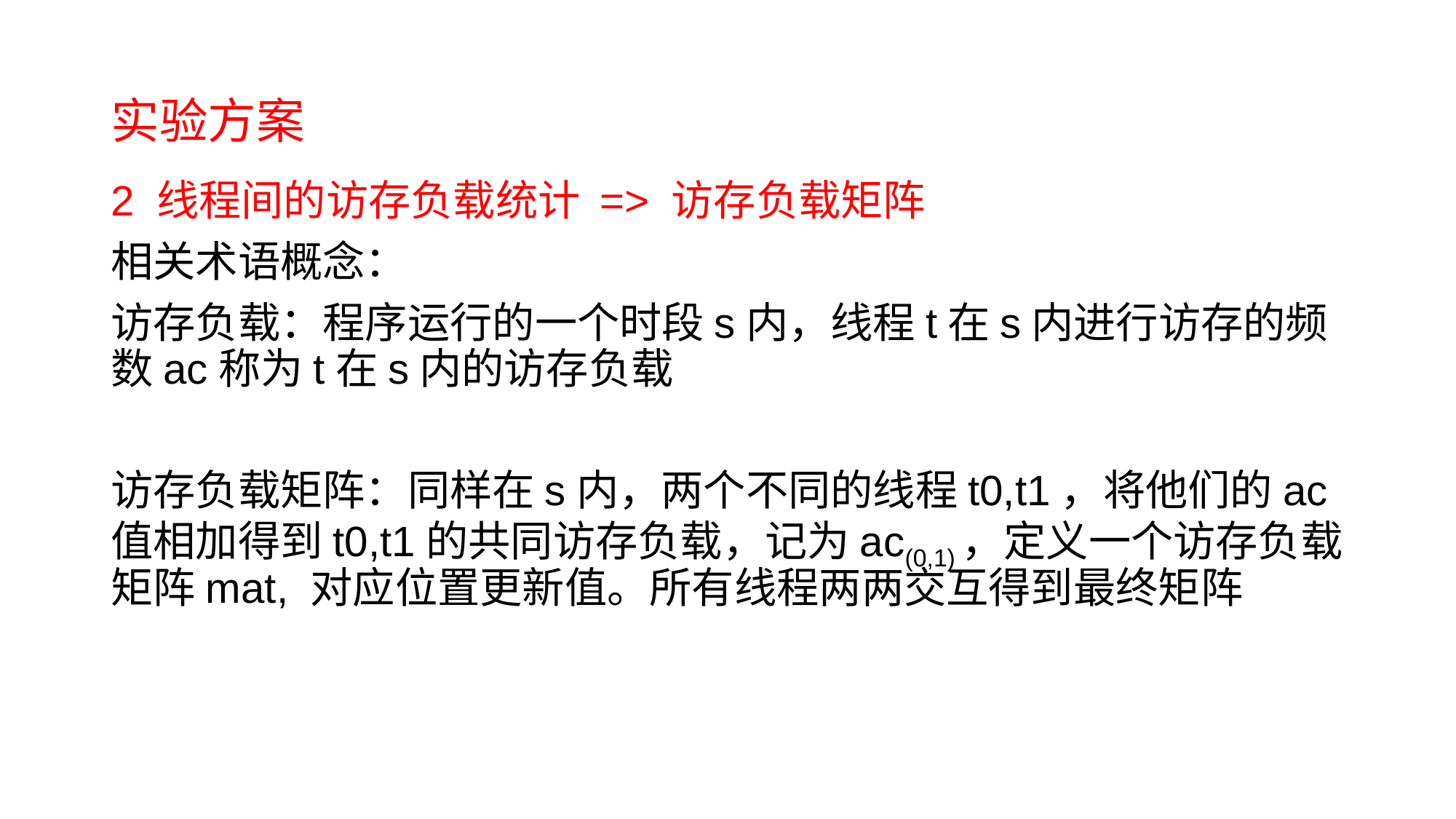

# 实验方案
2 线程间的访存负载统计 => 访存负载矩阵
相关术语概念：
访存负载：程序运行的一个时段s内，线程t在s内进行访存的频数ac称为t在s内的访存负载

访存负载矩阵：同样在s内，两个不同的线程t0,t1，将他们的ac值相加得到t0,t1的共同访存负载，记为ac(0,1)，定义一个访存负载矩阵mat, 对应位置更新值。所有线程两两交互得到最终矩阵